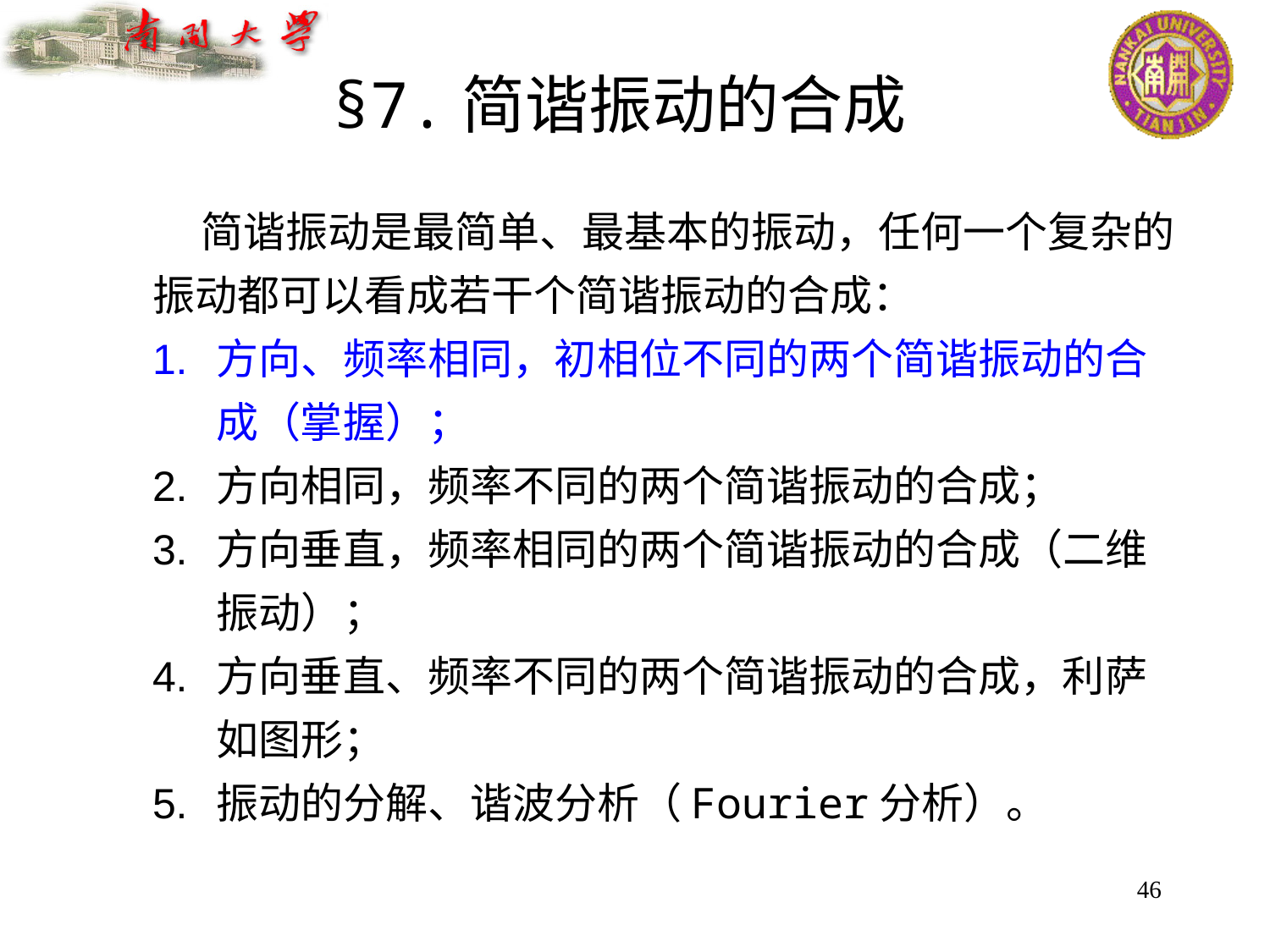

# §7.简谐振动的合成
    简谐振动是最简单、最基本的振动，任何一个复杂的振动都可以看成若干个简谐振动的合成：
方向、频率相同，初相位不同的两个简谐振动的合成（掌握）；
方向相同，频率不同的两个简谐振动的合成；
方向垂直，频率相同的两个简谐振动的合成（二维振动）；
方向垂直、频率不同的两个简谐振动的合成，利萨如图形；
振动的分解、谐波分析（Fourier分析）。
46